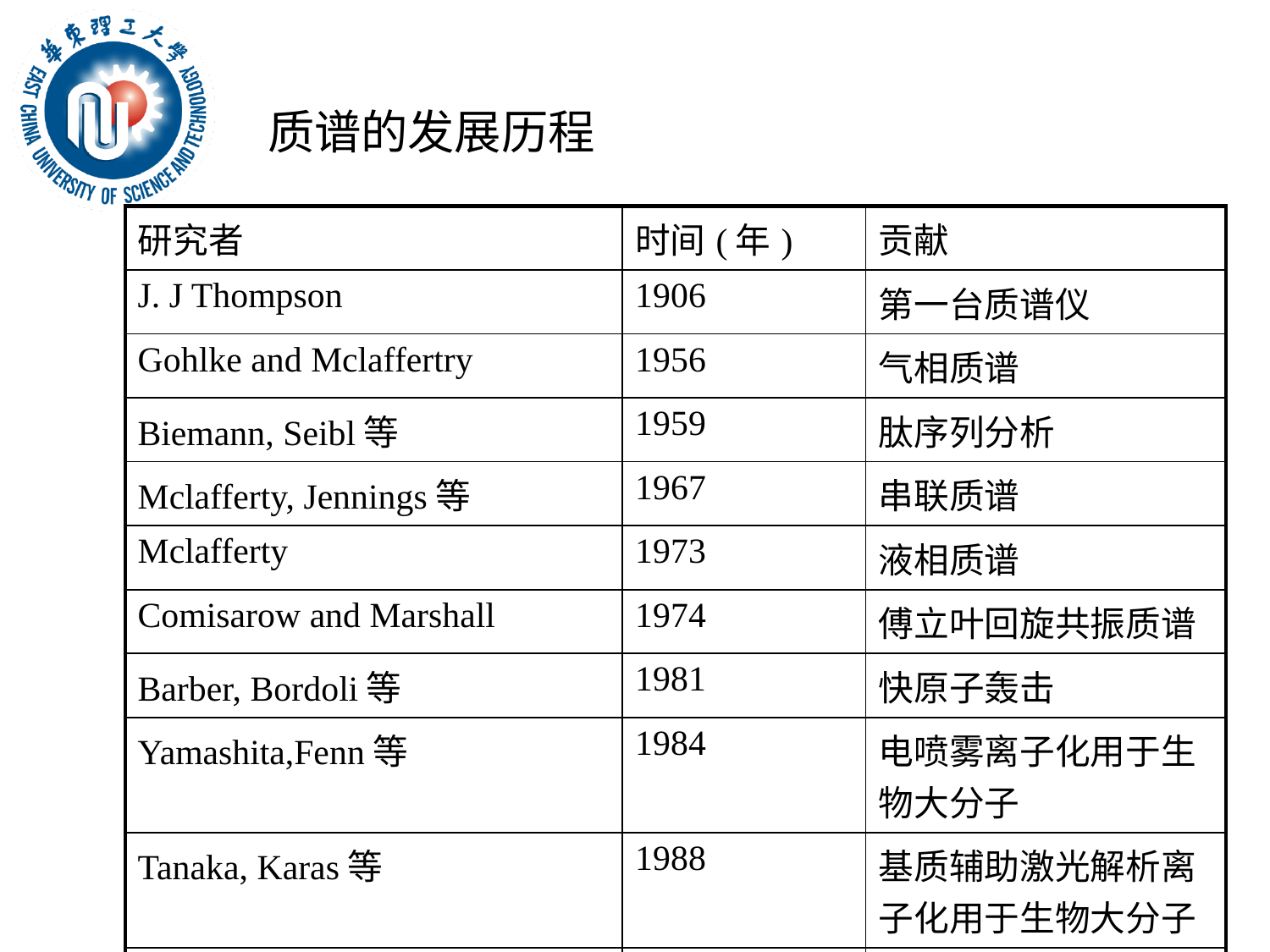

# 质谱的发展历程
| 研究者 | 时间(年) | 贡献 |
| --- | --- | --- |
| J. J Thompson | 1906 | 第一台质谱仪 |
| Gohlke and Mclaffertry | 1956 | 气相质谱 |
| Biemann, Seibl等 | 1959 | 肽序列分析 |
| Mclafferty, Jennings等 | 1967 | 串联质谱 |
| Mclafferty | 1973 | 液相质谱 |
| Comisarow and Marshall | 1974 | 傅立叶回旋共振质谱 |
| Barber, Bordoli等 | 1981 | 快原子轰击 |
| Yamashita,Fenn等 | 1984 | 电喷雾离子化用于生物大分子 |
| Tanaka, Karas等 | 1988 | 基质辅助激光解析离子化用于生物大分子 |
|  |  |  |